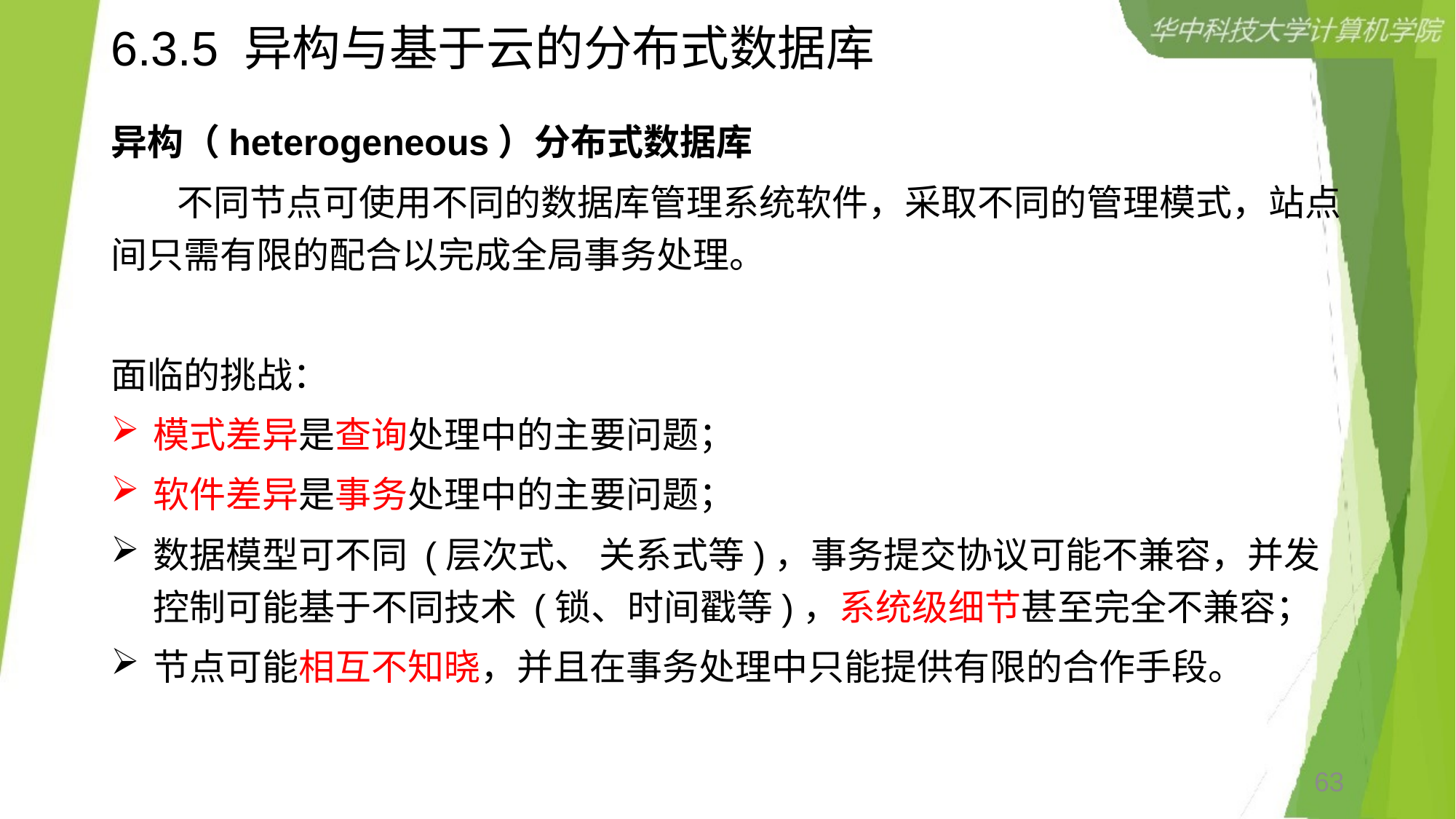

# 6.3.5 异构与基于云的分布式数据库
异构（heterogeneous）分布式数据库
       不同节点可使用不同的数据库管理系统软件，采取不同的管理模式，站点间只需有限的配合以完成全局事务处理。

面临的挑战：
模式差异是查询处理中的主要问题；
软件差异是事务处理中的主要问题；
数据模型可不同 (层次式、 关系式等)，事务提交协议可能不兼容，并发控制可能基于不同技术 (锁、时间戳等)，系统级细节甚至完全不兼容；
节点可能相互不知晓，并且在事务处理中只能提供有限的合作手段。
63